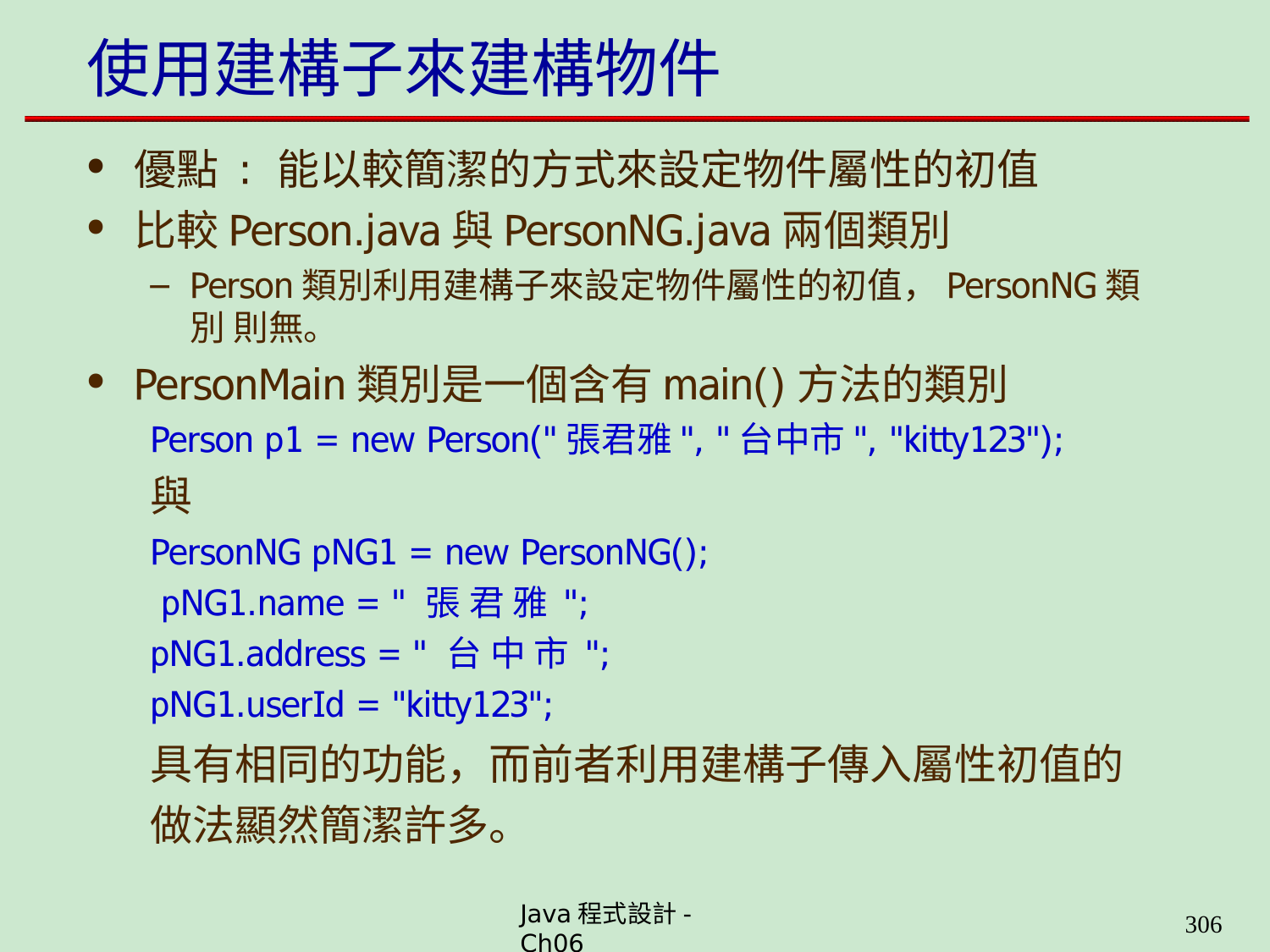

# 使用建構子來建構物件
優點 : 能以較簡潔的方式來設定物件屬性的初值
比較Person.java與PersonNG.java兩個類別
–	Person類別利用建構子來設定物件屬性的初值，PersonNG類別 則無。
PersonMain類別是一個含有main()方法的類別
Person p1 = new Person("張君雅", "台中市", "kitty123");
與
PersonNG pNG1 = new PersonNG();  pNG1.name = " 張 君 雅 ";  pNG1.address = " 台 中 市 ";  pNG1.userId = "kitty123";
具有相同的功能，而前者利用建構子傳入屬性初值的 做法顯然簡潔許多。
Java程式設計-Ch06
306